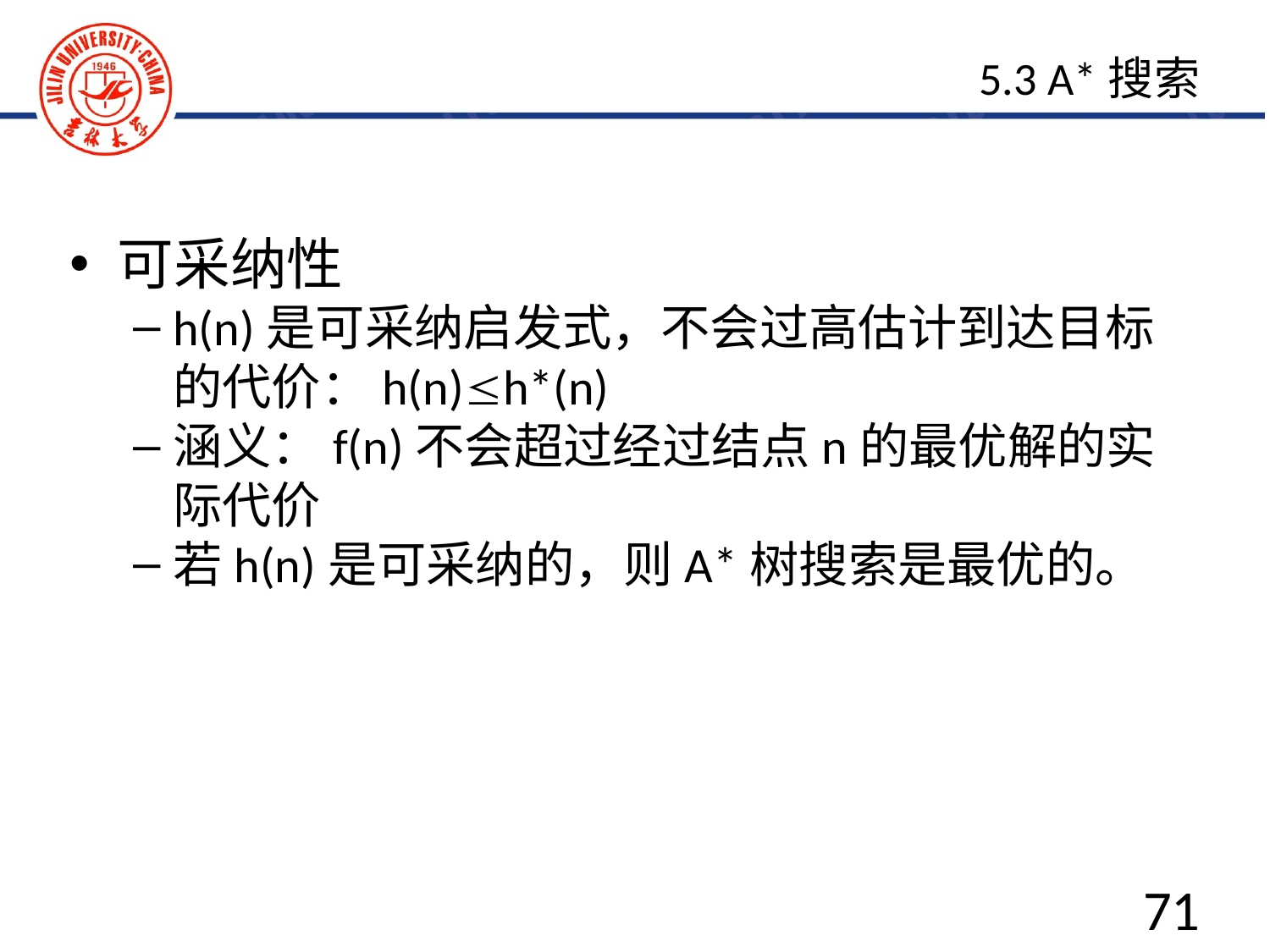

5.3 A*搜索
可采纳性
h(n)是可采纳启发式，不会过高估计到达目标的代价：h(n)≤h*(n)
涵义：f(n)不会超过经过结点n的最优解的实际代价
若h(n)是可采纳的，则A*树搜索是最优的。
71